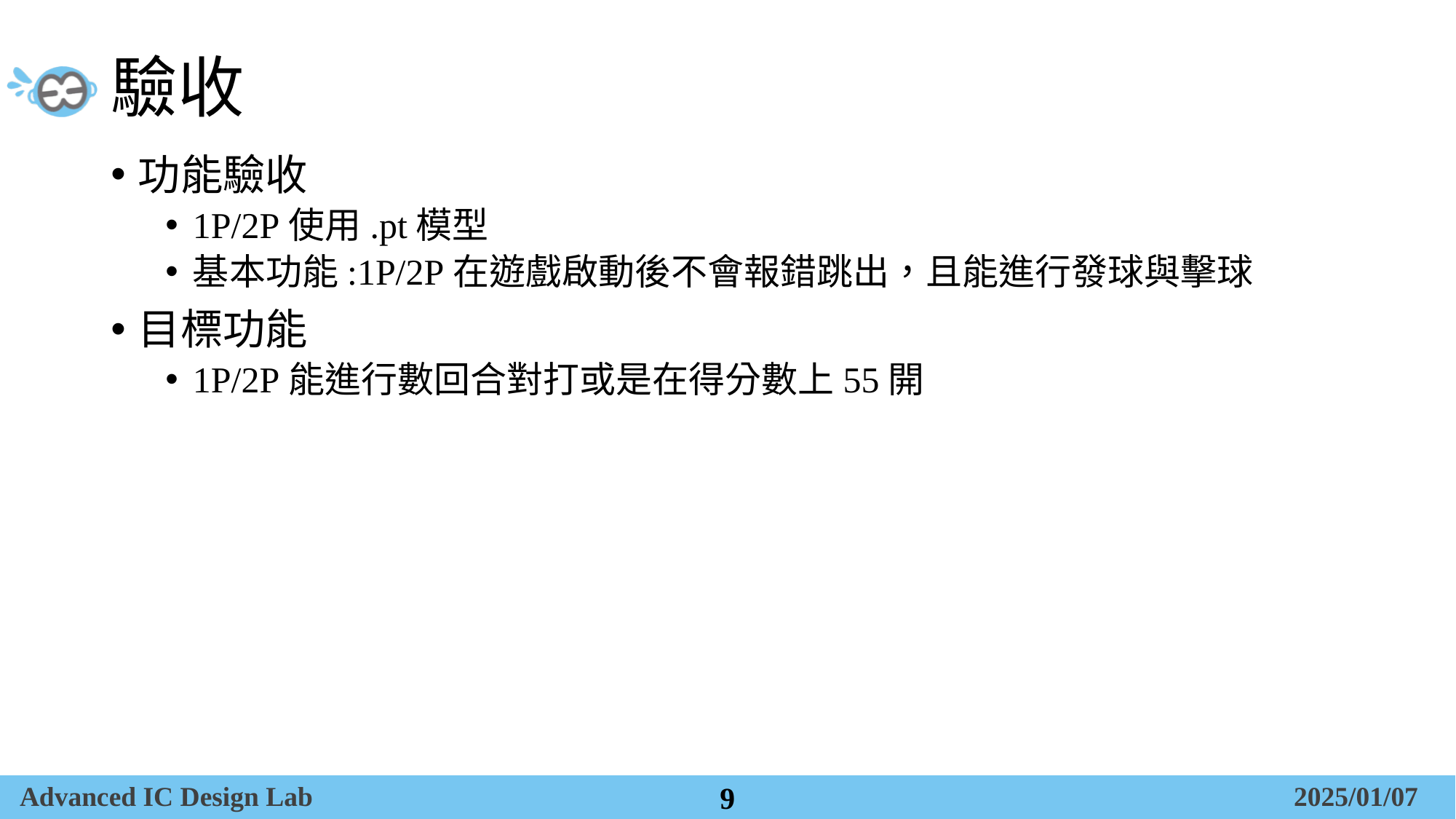

# 驗收
功能驗收
1P/2P使用.pt模型
基本功能:1P/2P在遊戲啟動後不會報錯跳出，且能進行發球與擊球
目標功能
1P/2P能進行數回合對打或是在得分數上55開

9